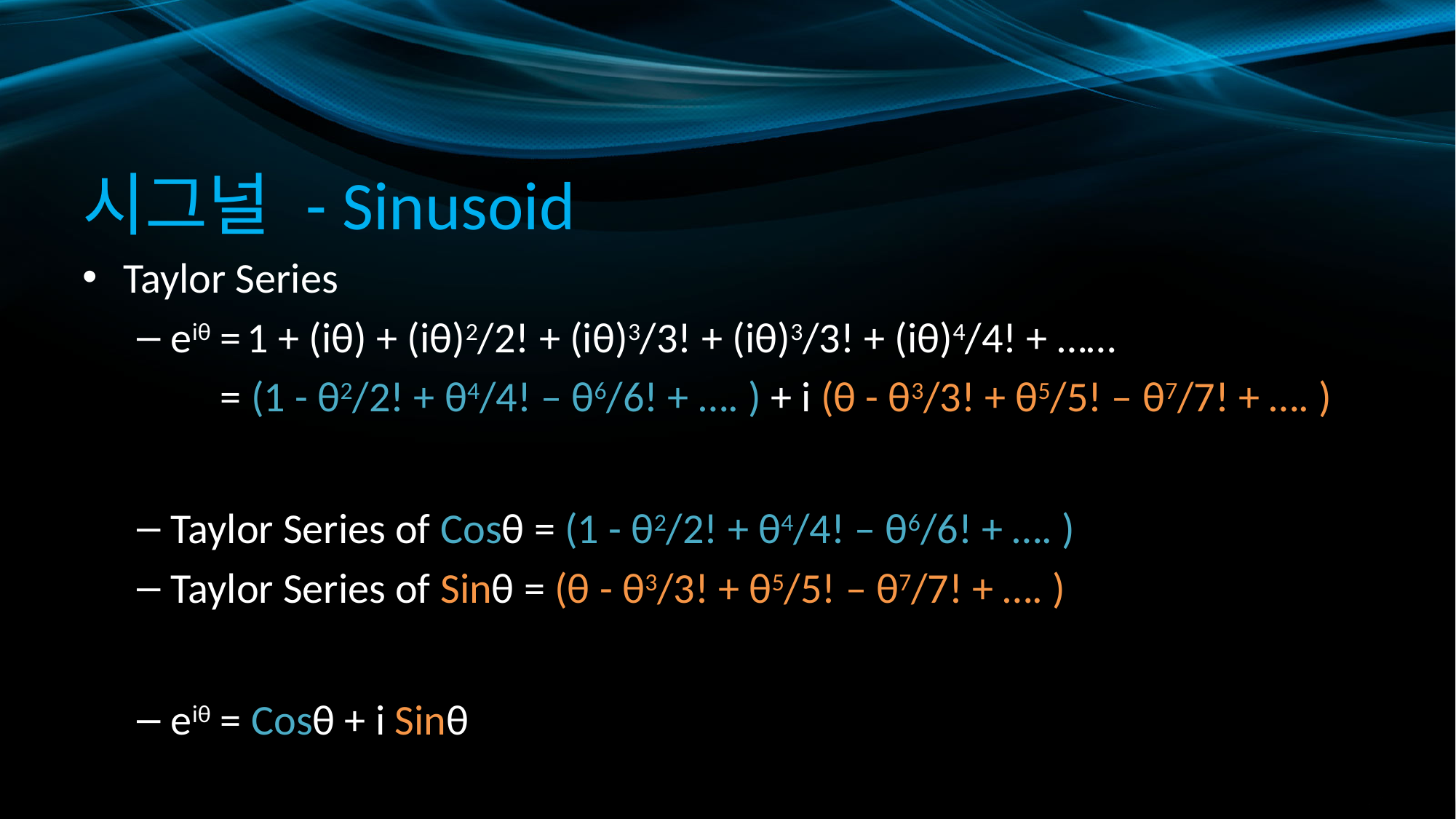

# 시그널 - Sinusoid
Taylor Series
eiθ = 1 + (iθ) + (iθ)2/2! + (iθ)3/3! + (iθ)3/3! + (iθ)4/4! + ……
   = (1 - θ2/2! + θ4/4! – θ6/6! + …. ) + i (θ - θ3/3! + θ5/5! – θ7/7! + …. )

Taylor Series of Cosθ = (1 - θ2/2! + θ4/4! – θ6/6! + …. )
Taylor Series of Sinθ = (θ - θ3/3! + θ5/5! – θ7/7! + …. )

eiθ = Cosθ + i Sinθ